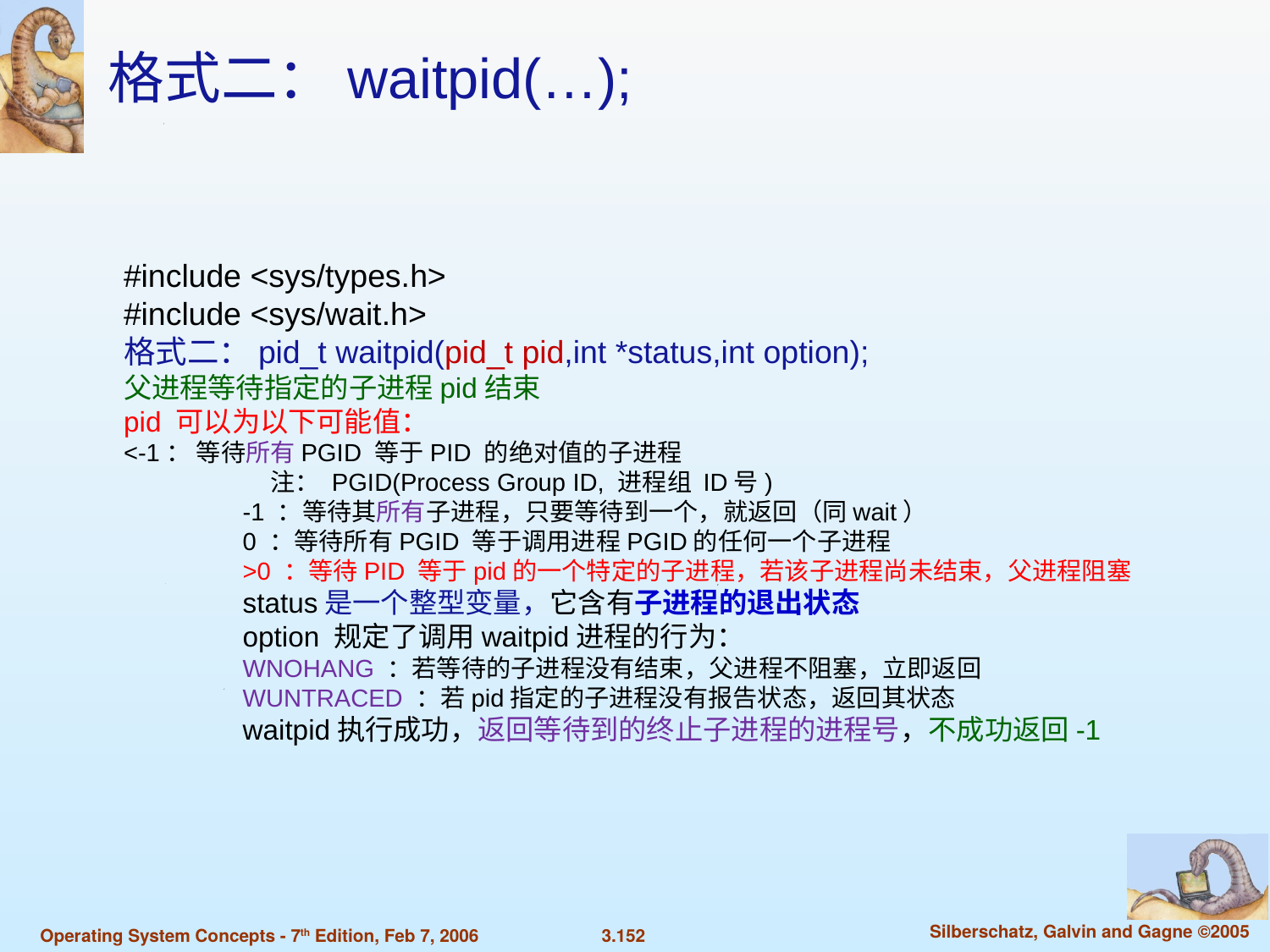

格式二：waitpid(…);
#include <sys/types.h>
#include <sys/wait.h>
格式二：pid_t waitpid(pid_t pid,int *status,int option);
父进程等待指定的子进程pid结束
pid 可以为以下可能值：
<-1： 等待所有PGID 等于PID 的绝对值的子进程
    注： PGID(Process Group ID, 进程组 ID号)
-1 ：等待其所有子进程，只要等待到一个，就返回（同wait）
0 ：等待所有PGID 等于调用进程PGID的任何一个子进程
>0 ：等待PID 等于pid的一个特定的子进程，若该子进程尚未结束，父进程阻塞
status是一个整型变量，它含有子进程的退出状态
option 规定了调用waitpid进程的行为：
WNOHANG ：若等待的子进程没有结束，父进程不阻塞，立即返回
WUNTRACED ：若pid指定的子进程没有报告状态，返回其状态
waitpid执行成功，返回等待到的终止子进程的进程号，不成功返回-1